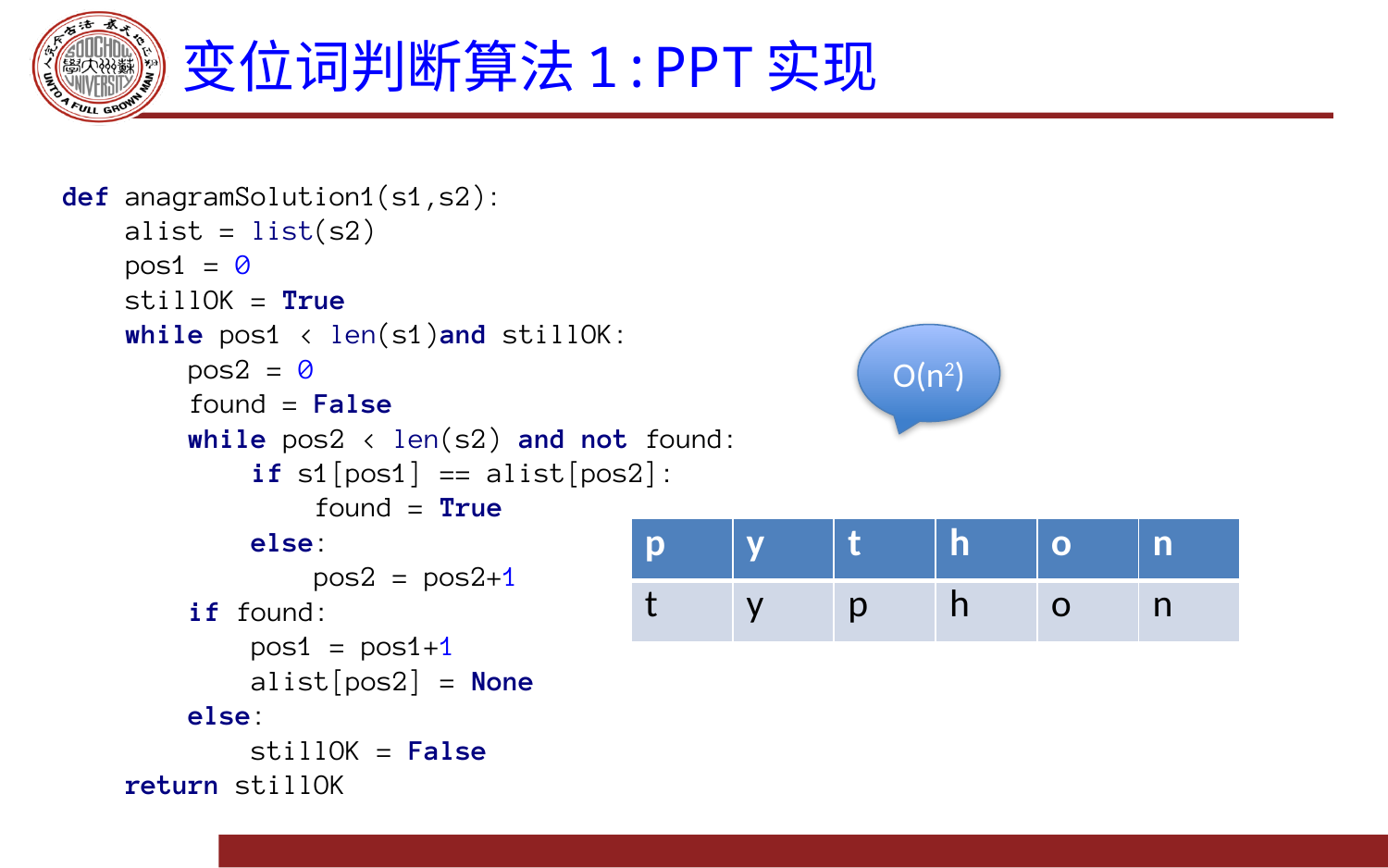

# 变位词判断算法1:PPT实现
def anagramSolution1(s1,s2):
    alist = list(s2)
    pos1 = 0
    stillOK = True
    while pos1 < len(s1)and stillOK:
        pos2 = 0
        found = False
        while pos2 < len(s2) and not found:
            if s1[pos1] == alist[pos2]:
                found = True
            else:
                pos2 = pos2+1
        if found:
            pos1 = pos1+1
            alist[pos2] = None
        else:
            stillOK = False
    return stillOK
O(n2)
| p | y | t | h | o | n |
| --- | --- | --- | --- | --- | --- |
| t | y | p | h | o | n |